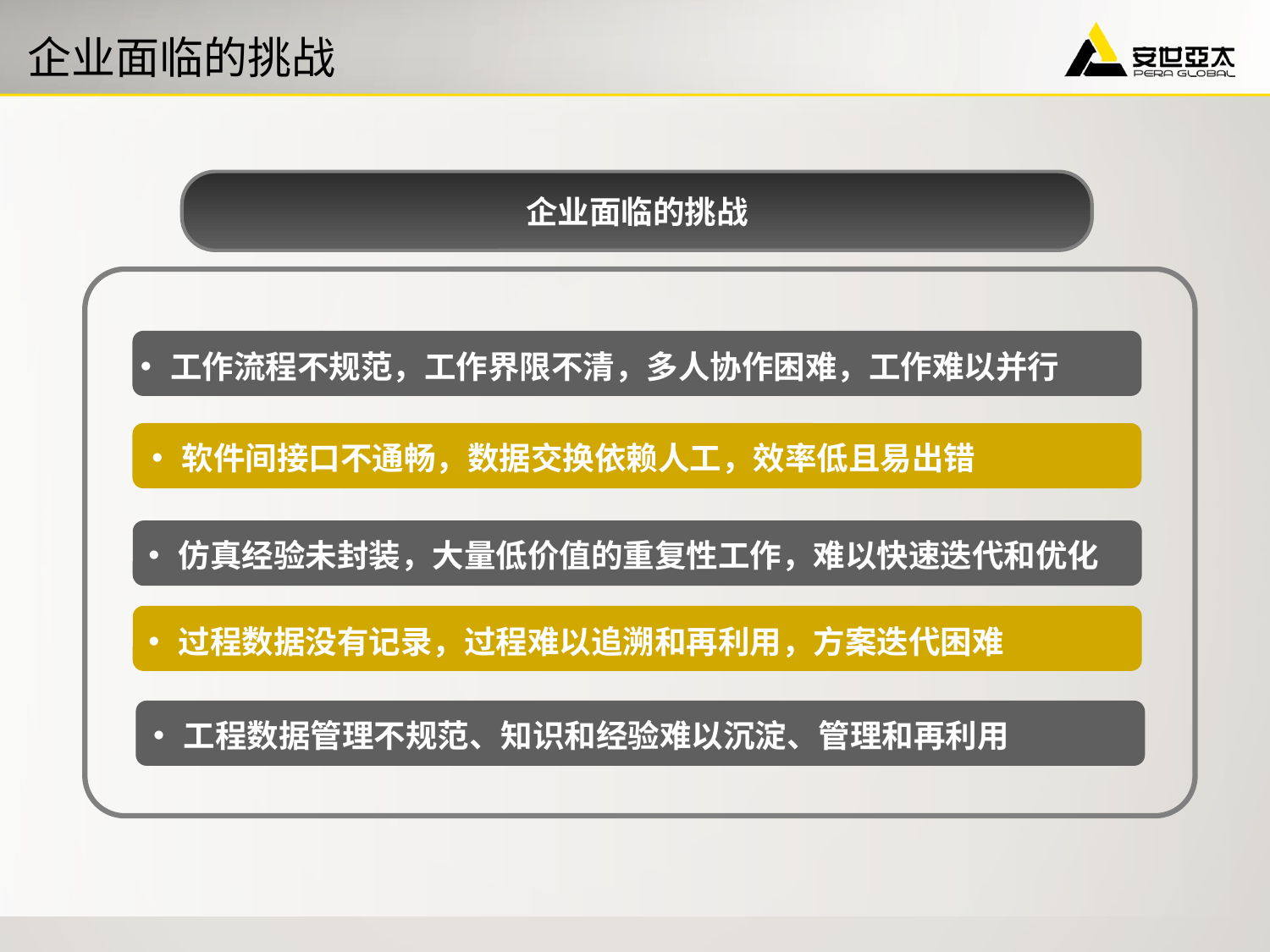

# 企业面临的挑战
企业面临的挑战

工作流程不规范，工作界限不清，多人协作困难，工作难以并行

软件间接口不通畅，数据交换依赖人工，效率低且易出错

仿真经验未封装，大量低价值的重复性工作，难以快速迭代和优化

过程数据没有记录，过程难以追溯和再利用，方案迭代困难

工程数据管理不规范、知识和经验难以沉淀、管理和再利用